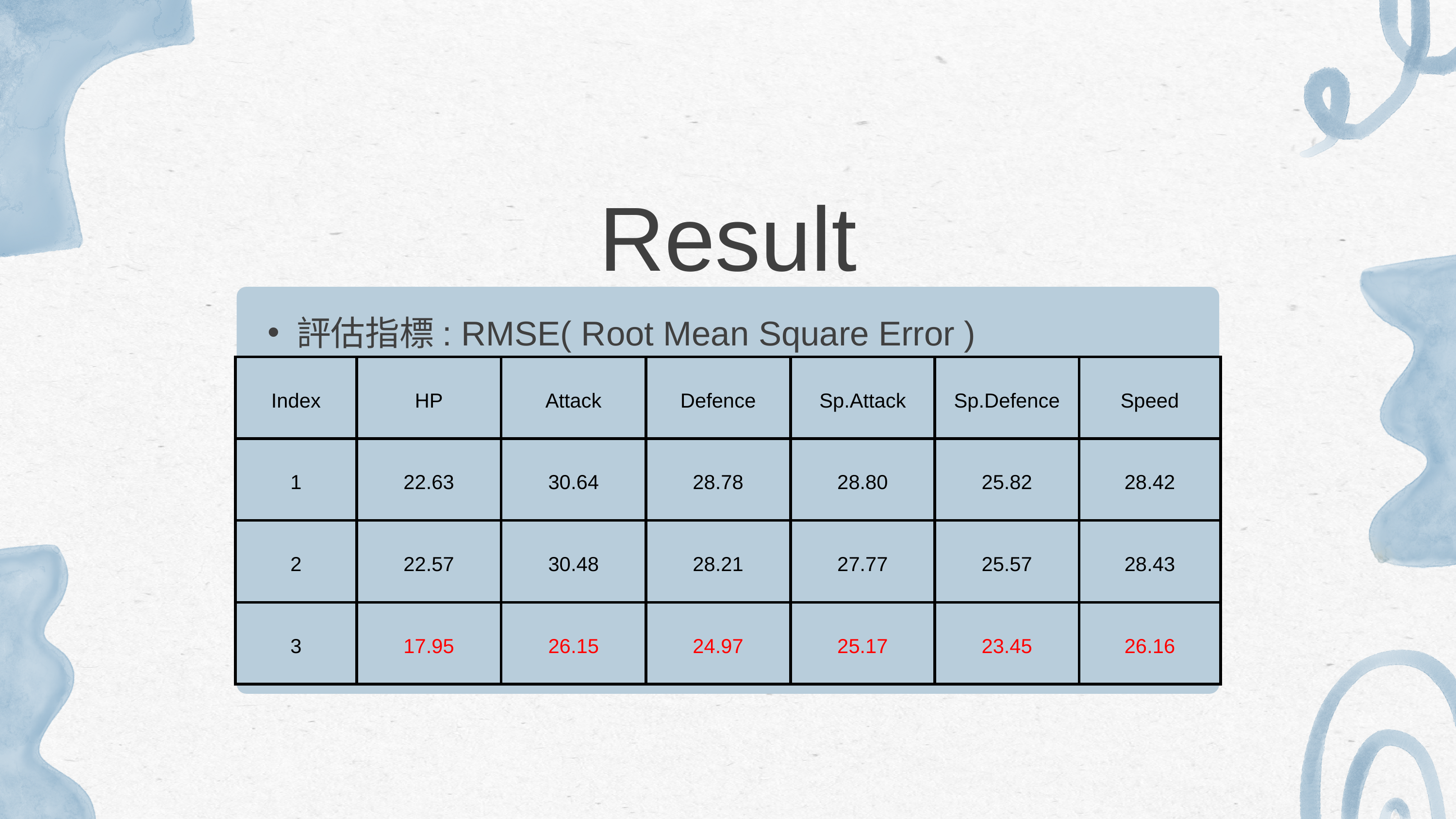

Result

評估指標: RMSE( Root Mean Square Error )
| Index | HP | Attack | Defence | Sp.Attack | Sp.Defence | Speed |
| --- | --- | --- | --- | --- | --- | --- |
| 1 | 22.63 | 30.64 | 28.78 | 28.80 | 25.82 | 28.42 |
| 2 | 22.57 | 30.48 | 28.21 | 27.77 | 25.57 | 28.43 |
| 3 | 17.95 | 26.15 | 24.97 | 25.17 | 23.45 | 26.16 |